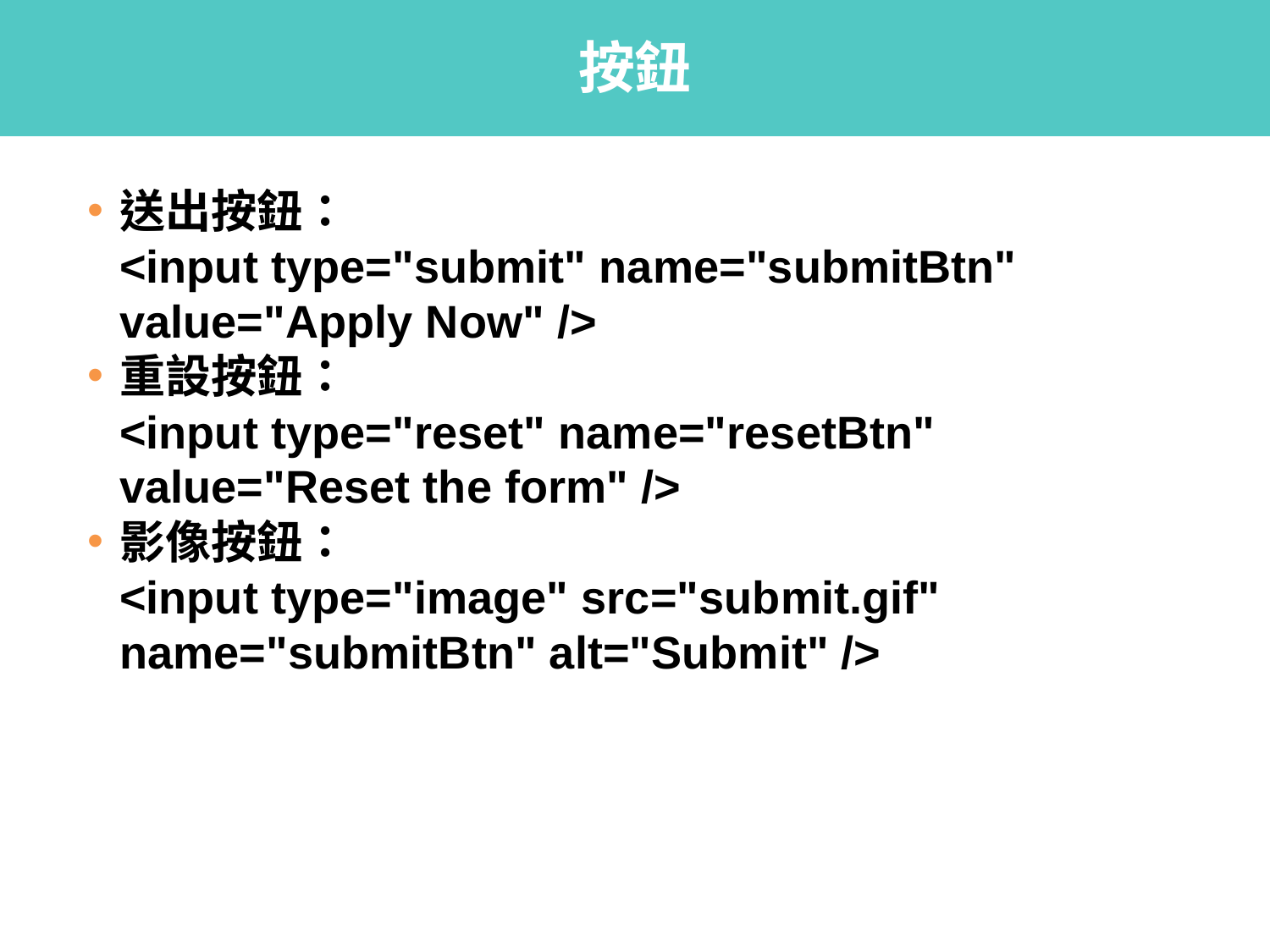

# 按鈕
送出按鈕：
<input type="submit" name="submitBtn" value="Apply Now" />
重設按鈕：
<input type="reset" name="resetBtn" value="Reset the form" />
影像按鈕：
<input type="image" src="submit.gif" name="submitBtn" alt="Submit" />